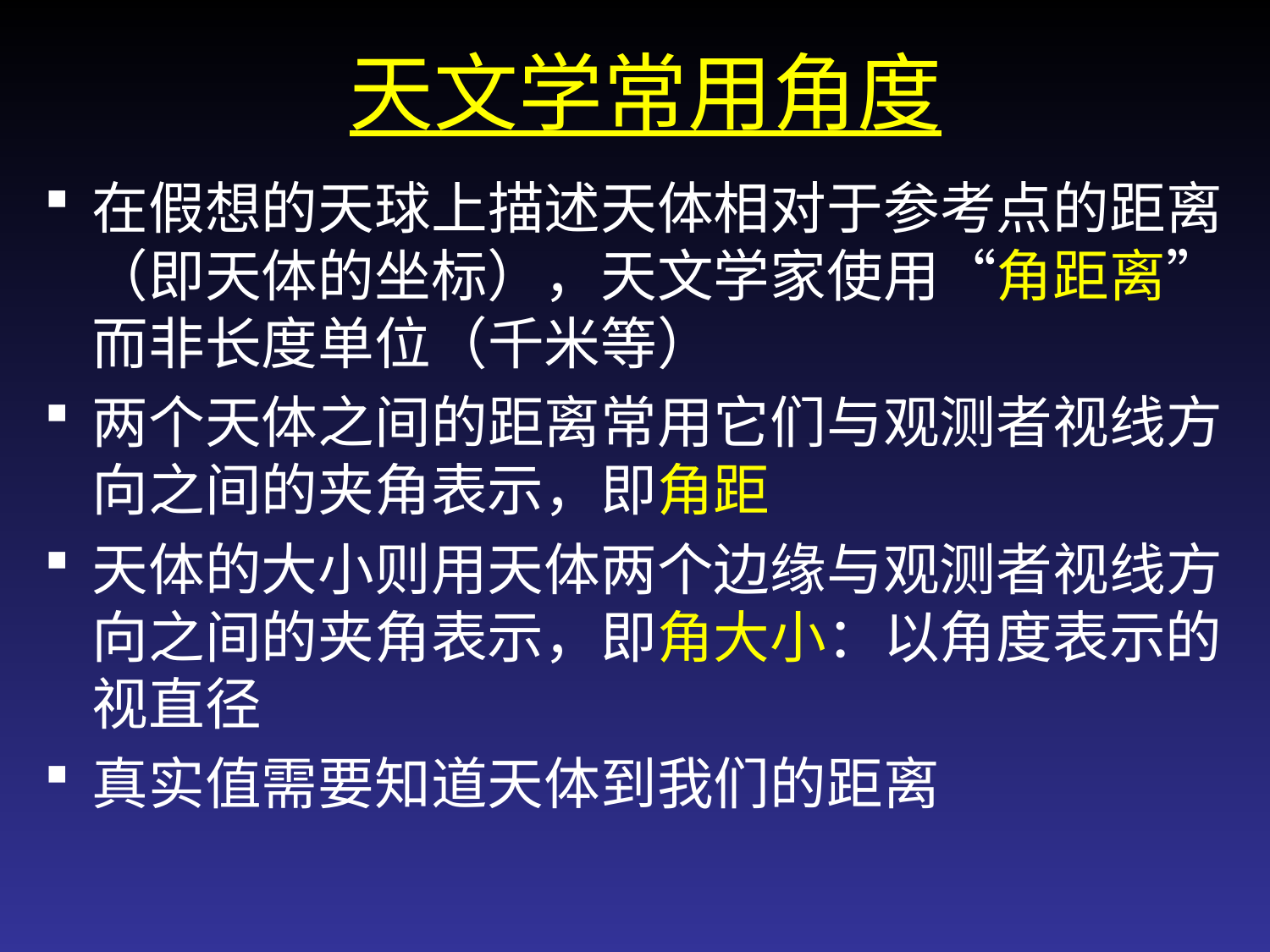

天文学常用角度
在假想的天球上描述天体相对于参考点的距离（即天体的坐标），天文学家使用“角距离”而非长度单位（千米等）
两个天体之间的距离常用它们与观测者视线方向之间的夹角表示，即角距
天体的大小则用天体两个边缘与观测者视线方向之间的夹角表示，即角大小：以角度表示的视直径
真实值需要知道天体到我们的距离